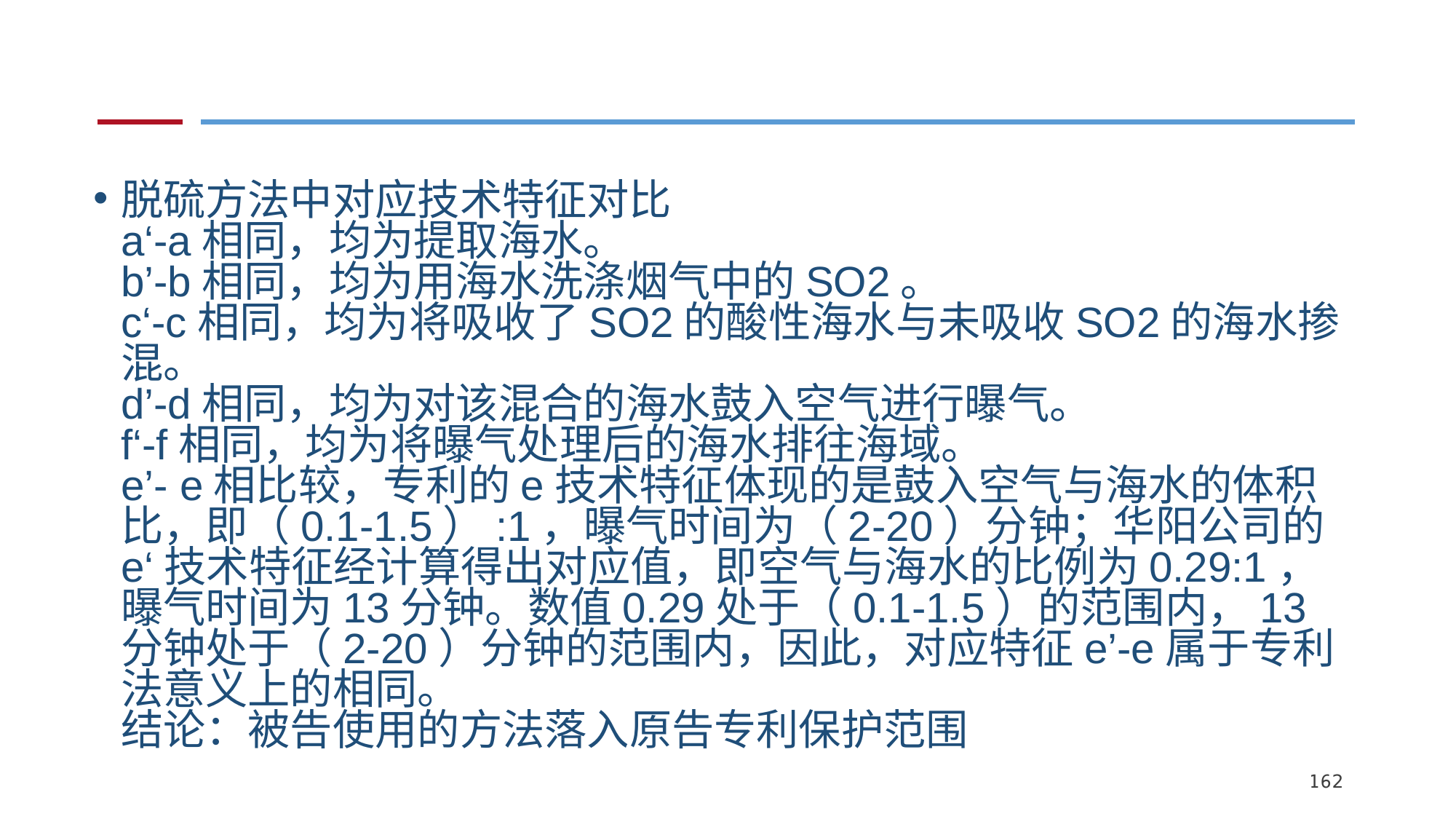

#
脱硫方法中对应技术特征对比
a‘-a相同，均为提取海水。
b’-b相同，均为用海水洗涤烟气中的SO2。
c‘-c相同，均为将吸收了SO2的酸性海水与未吸收SO2的海水掺混。
d’-d相同，均为对该混合的海水鼓入空气进行曝气。
f‘-f相同，均为将曝气处理后的海水排往海域。
e’- e相比较，专利的e技术特征体现的是鼓入空气与海水的体积比，即（0.1-1.5）:1，曝气时间为（2-20）分钟；华阳公司的e‘技术特征经计算得出对应值，即空气与海水的比例为0.29:1，曝气时间为13分钟。数值0.29处于（0.1-1.5）的范围内，13分钟处于（2-20）分钟的范围内，因此，对应特征e’-e属于专利法意义上的相同。
结论：被告使用的方法落入原告专利保护范围
162